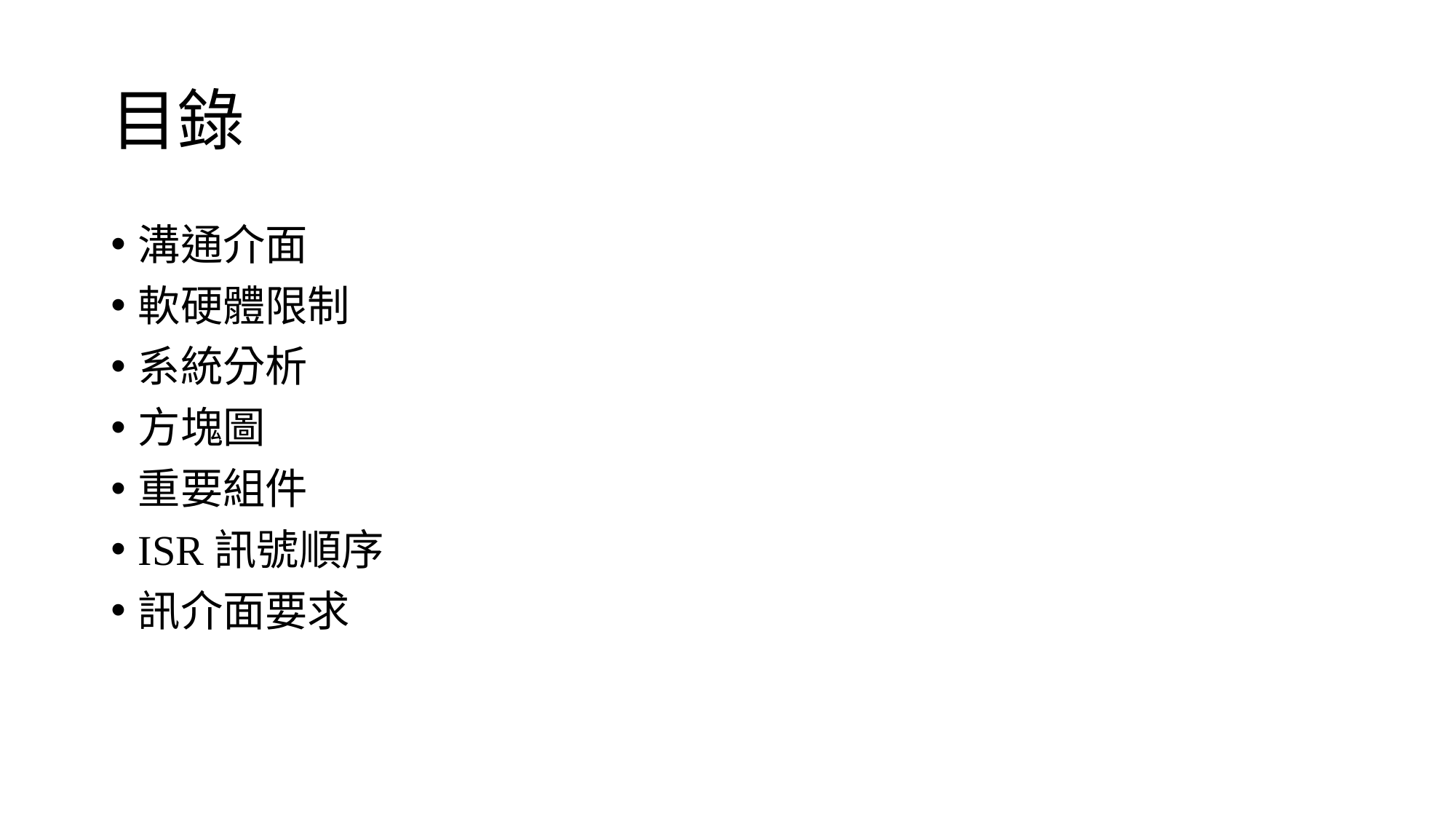

# 目錄
溝通介面
軟硬體限制
系統分析
方塊圖
重要組件
ISR訊號順序
訊介面要求